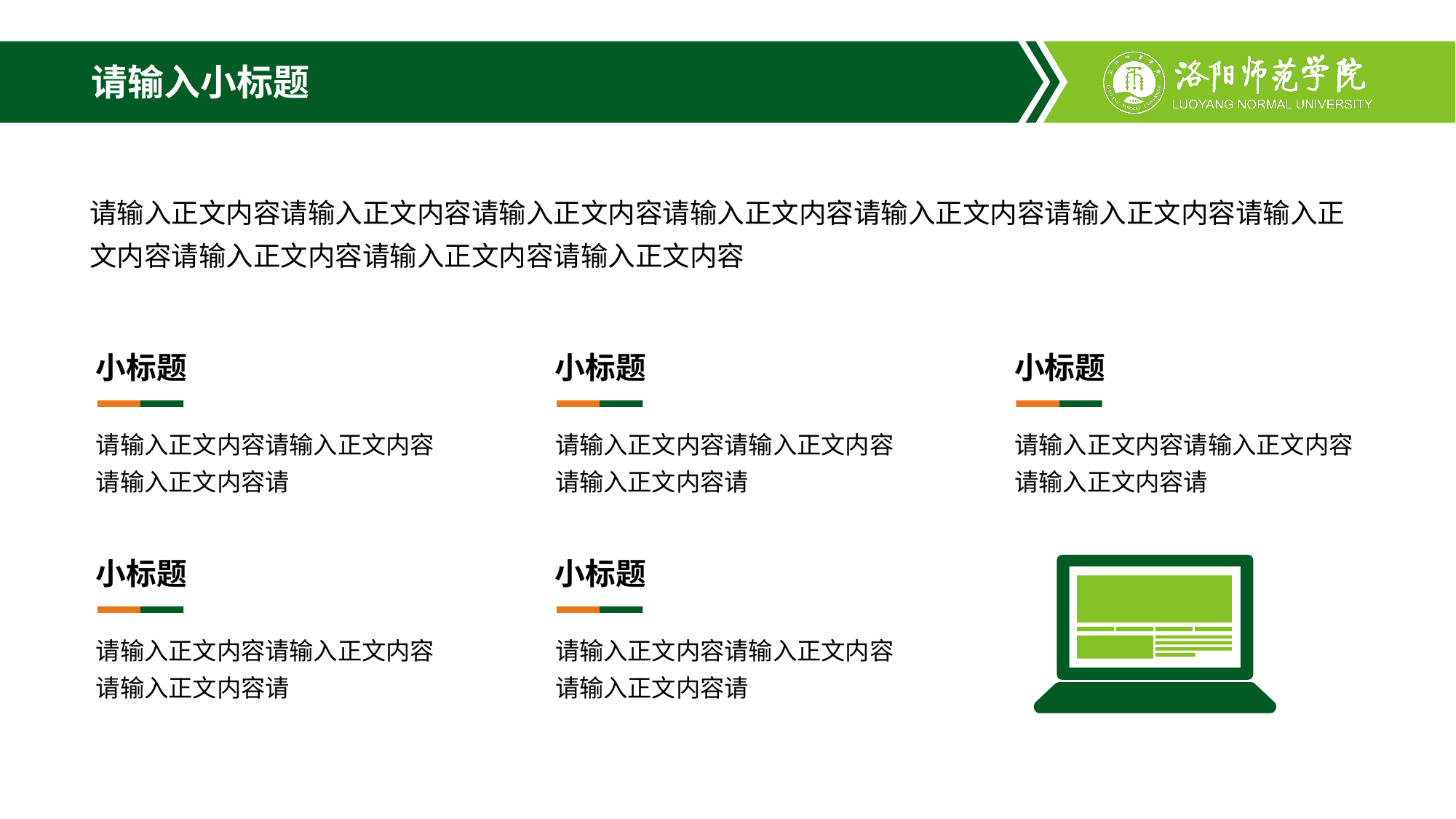

# 请输入小标题
请输入正文内容请输入正文内容请输入正文内容请输入正文内容请输入正文内容请输入正文内容请输入正文内容请输入正文内容请输入正文内容请输入正文内容
小标题
小标题
小标题

请输入正文内容请输入正文内容请输入正文内容请
请输入正文内容请输入正文内容请输入正文内容请
请输入正文内容请输入正文内容请输入正文内容请
小标题
小标题

请输入正文内容请输入正文内容请输入正文内容请
请输入正文内容请输入正文内容请输入正文内容请